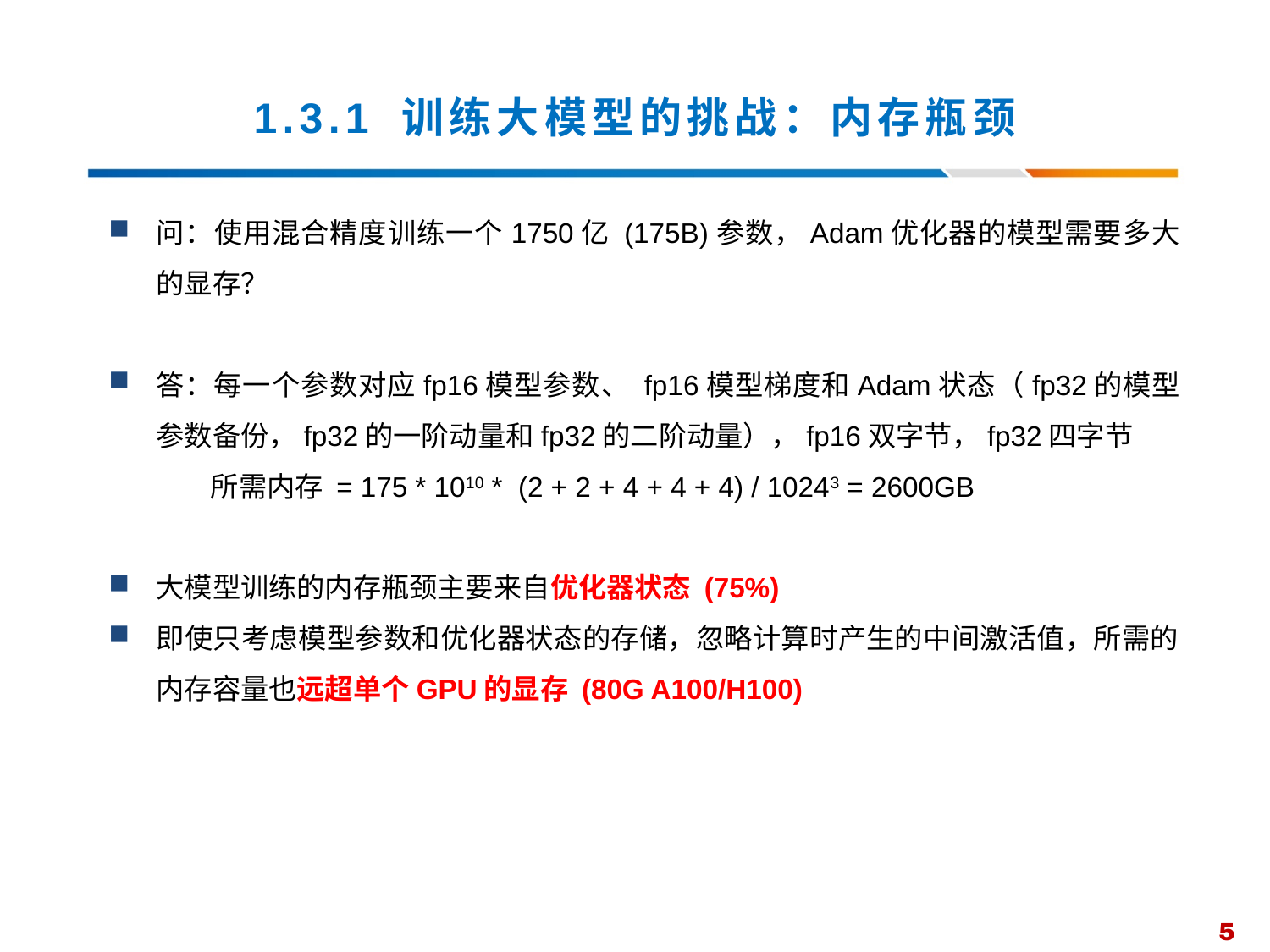

# 1.3.1 训练大模型的挑战：内存瓶颈
问：使用混合精度训练一个1750亿 (175B)参数，Adam优化器的模型需要多大的显存？

答：每一个参数对应fp16模型参数、 fp16模型梯度和Adam状态（fp32的模型参数备份，fp32的一阶动量和fp32的二阶动量），fp16双字节，fp32四字节
     所需内存 = 175 * 1010 *  (2 + 2 + 4 + 4 + 4) / 10243 = 2600GB

大模型训练的内存瓶颈主要来自优化器状态 (75%)
即使只考虑模型参数和优化器状态的存储，忽略计算时产生的中间激活值，所需的内存容量也远超单个GPU的显存 (80G A100/H100)

5